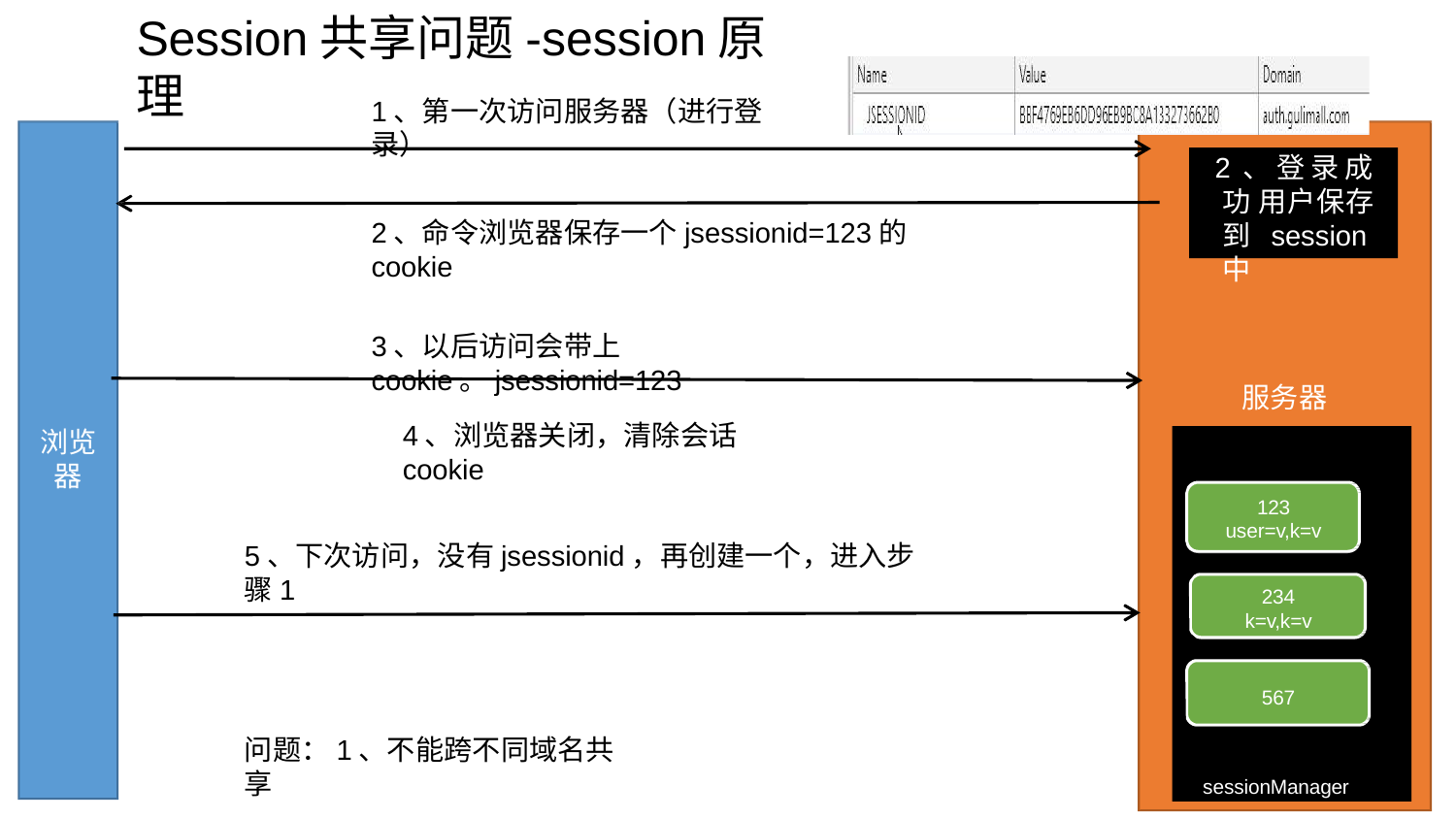

# Session共享问题-session原理

1、第一次访问服务器（进行登录）

2、登录成功 用户保存到 session中

2、命令浏览器保存一个jsessionid=123的cookie
3、以后访问会带上cookie。jsessionid=123
服务器
4、浏览器关闭，清除会话cookie
浏览 器

123
user=v,k=v

234
k=v,k=v

567

sessionManager

5、下次访问，没有jsessionid，再创建一个，进入步骤1
问题：1、不能跨不同域名共享